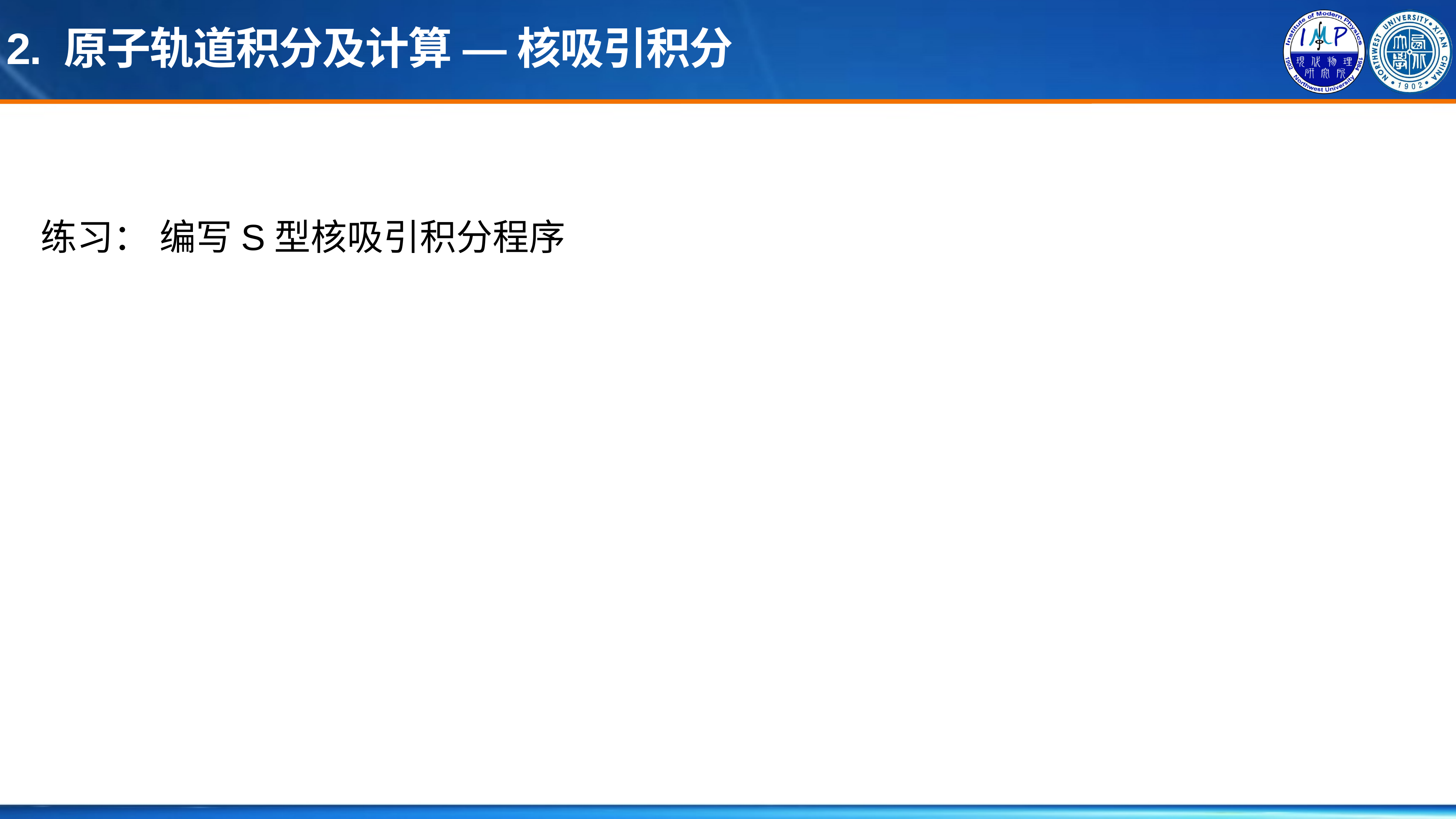

2. 原子轨道积分及计算 — 核吸引积分
练习： 编写S型核吸引积分程序
34